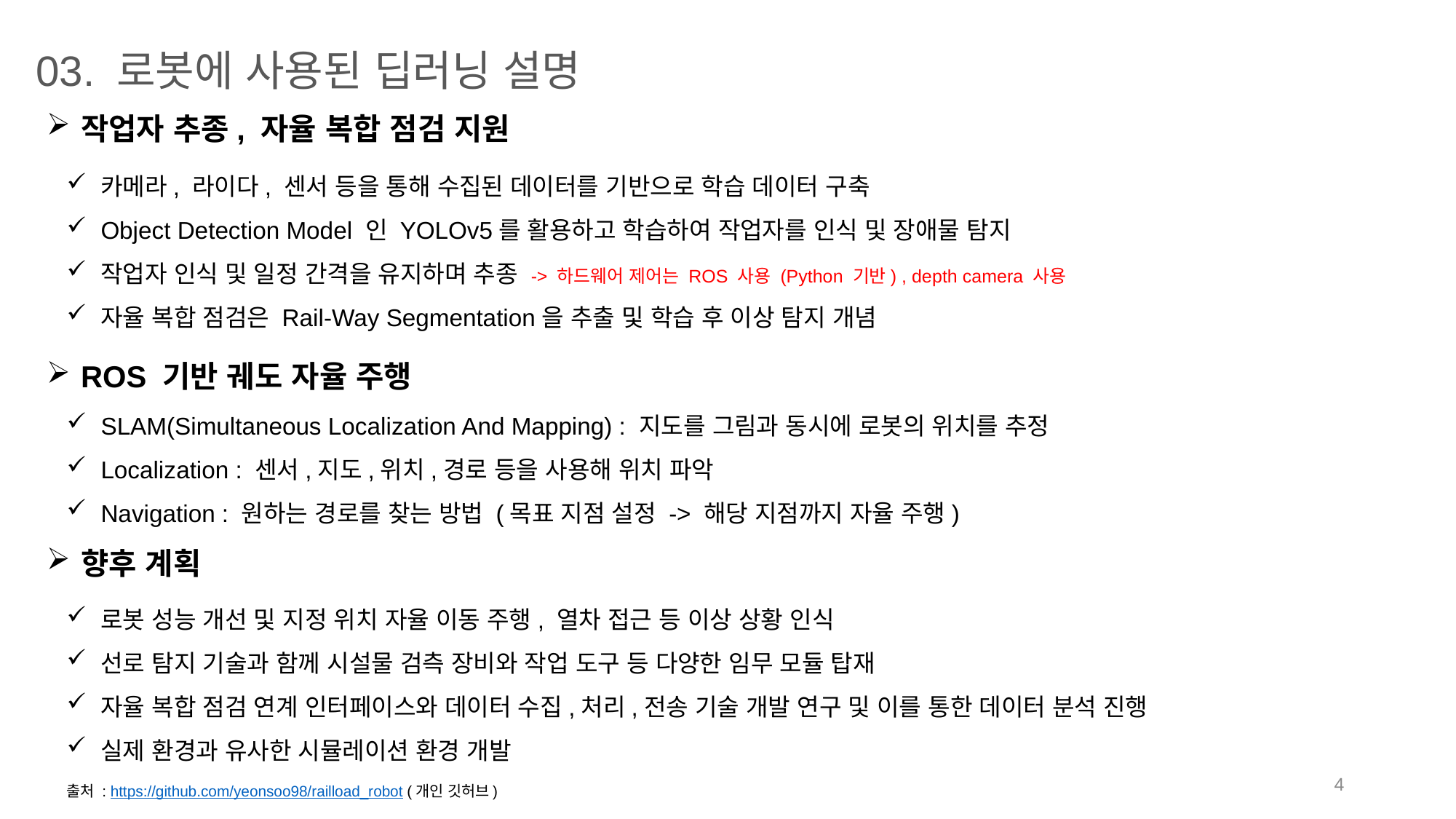

03. 로봇에 사용된 딥러닝 설명

작업자 추종, 자율 복합 점검 지원

카메라, 라이다, 센서 등을 통해 수집된 데이터를 기반으로 학습 데이터 구축

Object Detection Model 인 YOLOv5를 활용하고 학습하여 작업자를 인식 및 장애물 탐지

작업자 인식 및 일정 간격을 유지하며 추종 -> 하드웨어 제어는 ROS 사용 (Python 기반) , depth camera 사용

자율 복합 점검은 Rail-Way Segmentation을 추출 및 학습 후 이상 탐지 개념

ROS 기반 궤도 자율 주행

SLAM(Simultaneous Localization And Mapping) : 지도를 그림과 동시에 로봇의 위치를 추정

Localization : 센서,지도,위치,경로 등을 사용해 위치 파악

Navigation : 원하는 경로를 찾는 방법 (목표 지점 설정 -> 해당 지점까지 자율 주행)

향후 계획

로봇 성능 개선 및 지정 위치 자율 이동 주행, 열차 접근 등 이상 상황 인식

선로 탐지 기술과 함께 시설물 검측 장비와 작업 도구 등 다양한 임무 모듈 탑재

자율 복합 점검 연계 인터페이스와 데이터 수집,처리,전송 기술 개발 연구 및 이를 통한 데이터 분석 진행

실제 환경과 유사한 시뮬레이션 환경 개발
4
출처 : https://github.com/yeonsoo98/railload_robot (개인 깃허브)